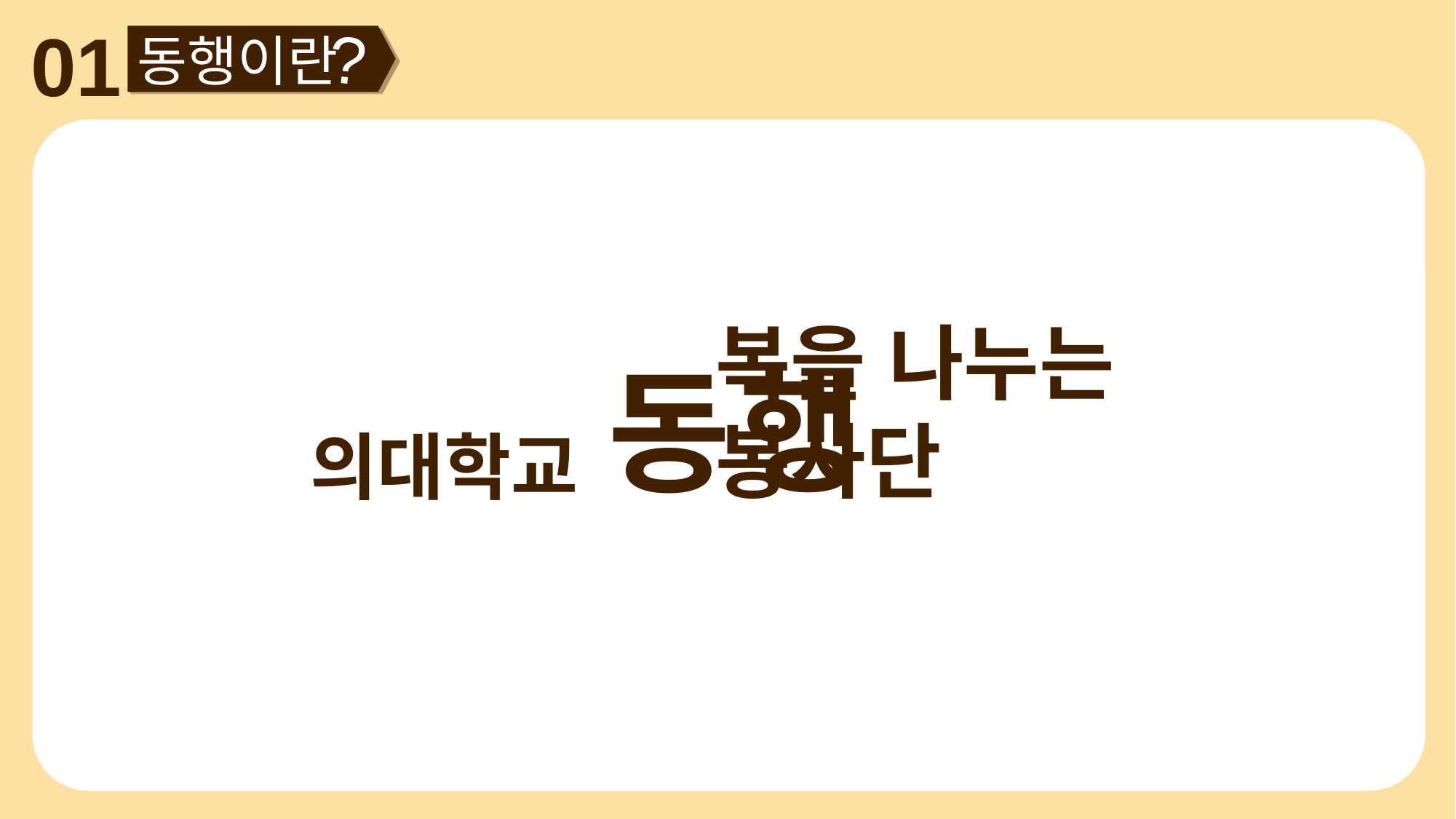

01
?
동행이란

행
동
복을 나누는 봉사단
의대학교